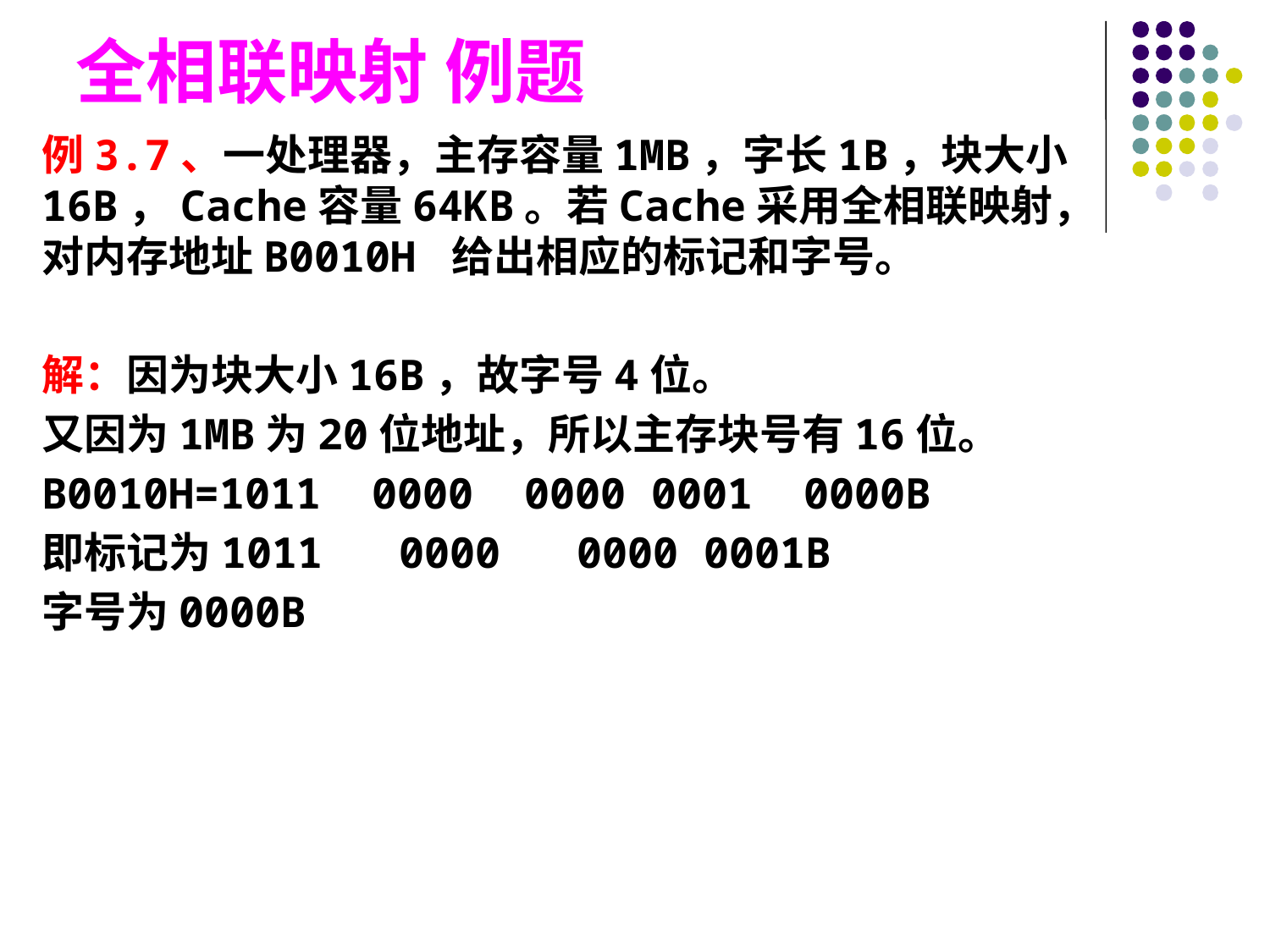

# 全相联映射 例题
例3.7、一处理器，主存容量1MB，字长1B，块大小16B，Cache容量64KB。若Cache采用全相联映射，对内存地址B0010H 给出相应的标记和字号。

解：因为块大小16B，故字号4位。
又因为1MB为20位地址，所以主存块号有16位。
B0010H=1011  0000  0000 0001  0000B
即标记为1011   0000   0000 0001B
字号为0000B